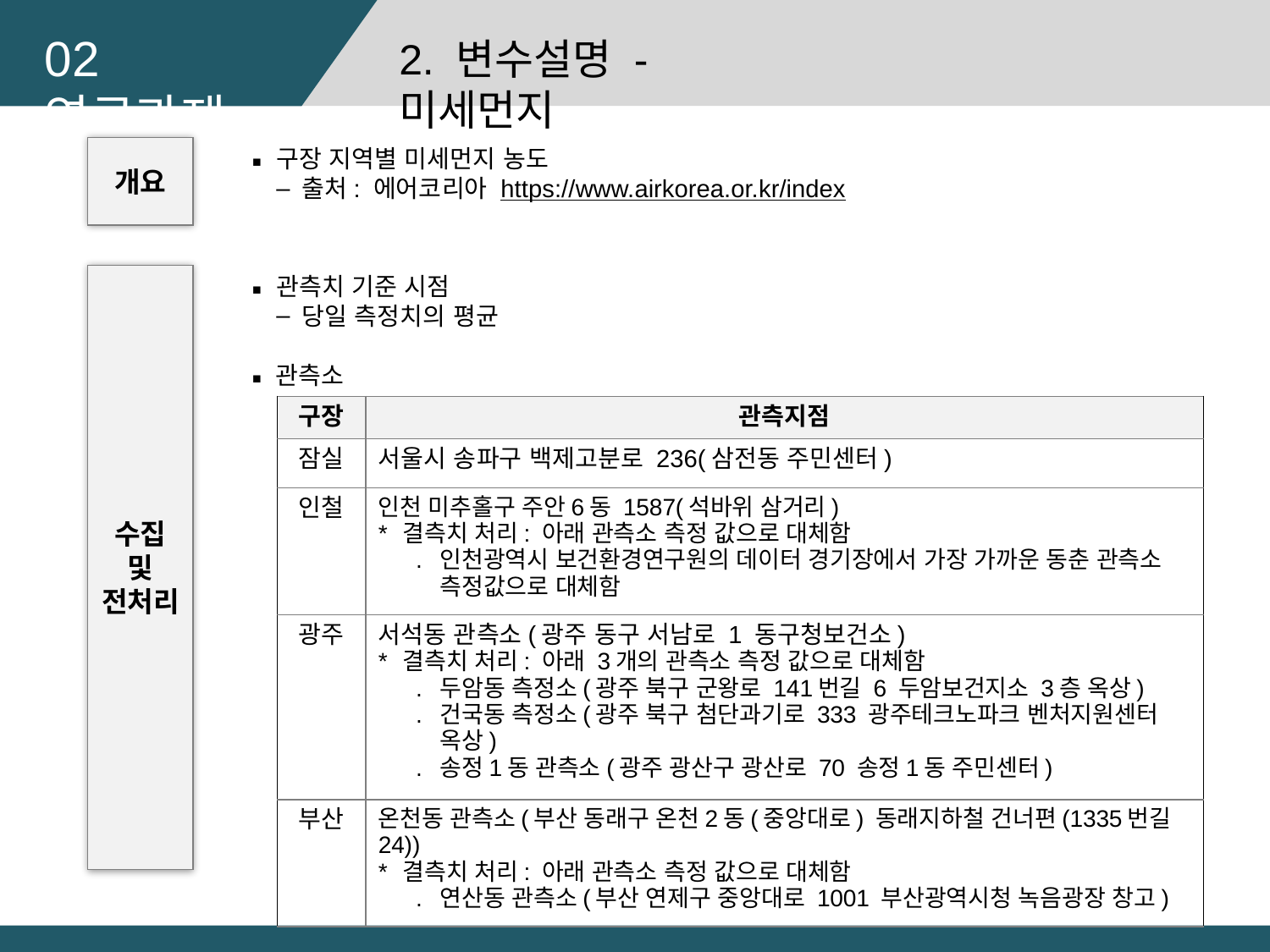

02 연구과제
2. 변수설명 - 미세먼지
개요
구장 지역별 미세먼지 농도
출처: 에어코리아 https://www.airkorea.or.kr/index
관측치 기준 시점
당일 측정치의 평균

관측소
수집 및 전처리
| 구장 | 관측지점 |
| --- | --- |
| 잠실 | 서울시 송파구 백제고분로 236(삼전동 주민센터) |
| 인철 | 인천 미추홀구 주안6동 1587(석바위 삼거리) 결측치 처리: 아래 관측소 측정 값으로 대체함 인천광역시 보건환경연구원의 데이터 경기장에서 가장 가까운 동춘 관측소 측정값으로 대체함 |
| 광주 | 서석동 관측소(광주 동구 서남로 1 동구청보건소) 결측치 처리: 아래 3개의 관측소 측정 값으로 대체함 두암동 측정소(광주 북구 군왕로 141번길 6 두암보건지소 3층 옥상) 건국동 측정소(광주 북구 첨단과기로 333 광주테크노파크 벤처지원센터 옥상) 송정1동 관측소(광주 광산구 광산로 70 송정1동 주민센터) |
| 부산 | 온천동 관측소(부산 동래구 온천2동(중앙대로) 동래지하철 건너편(1335번길 24)) 결측치 처리: 아래 관측소 측정 값으로 대체함 연산동 관측소(부산 연제구 중앙대로 1001 부산광역시청 녹음광장 창고) |